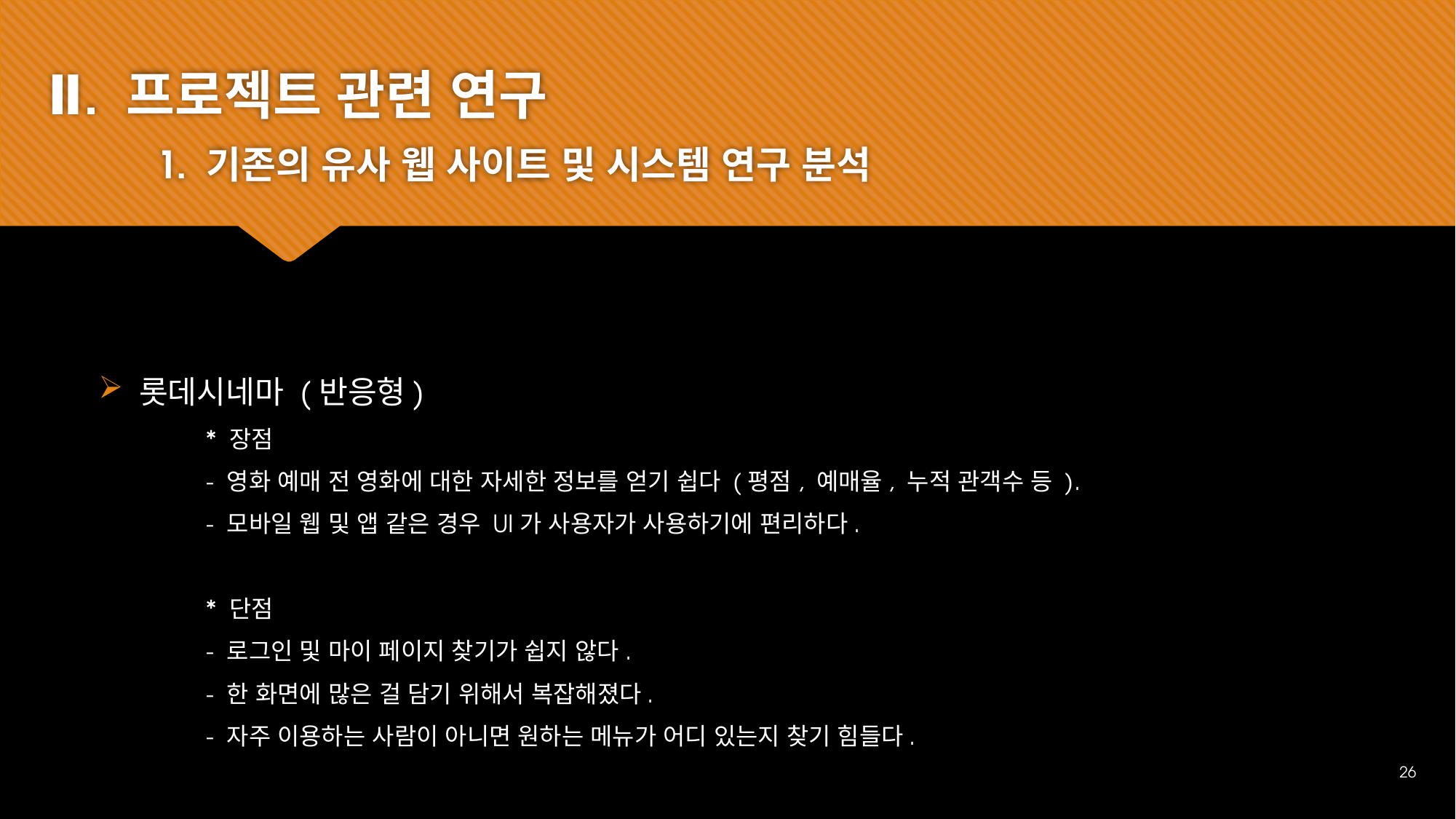

Ⅱ. 프로젝트 관련 연구
	1. 기존의 유사 웹 사이트 및 시스템 연구 분석

롯데시네마 (반응형)
	* 장점
		- 영화 예매 전 영화에 대한 자세한 정보를 얻기 쉽다 (평점, 예매율, 누적 관객수 등 ).
		- 모바일 웹 및 앱 같은 경우 UI가 사용자가 사용하기에 편리하다.

	* 단점
		- 로그인 및 마이 페이지 찾기가 쉽지 않다.
		- 한 화면에 많은 걸 담기 위해서 복잡해졌다.
		- 자주 이용하는 사람이 아니면 원하는 메뉴가 어디 있는지 찾기 힘들다.

26